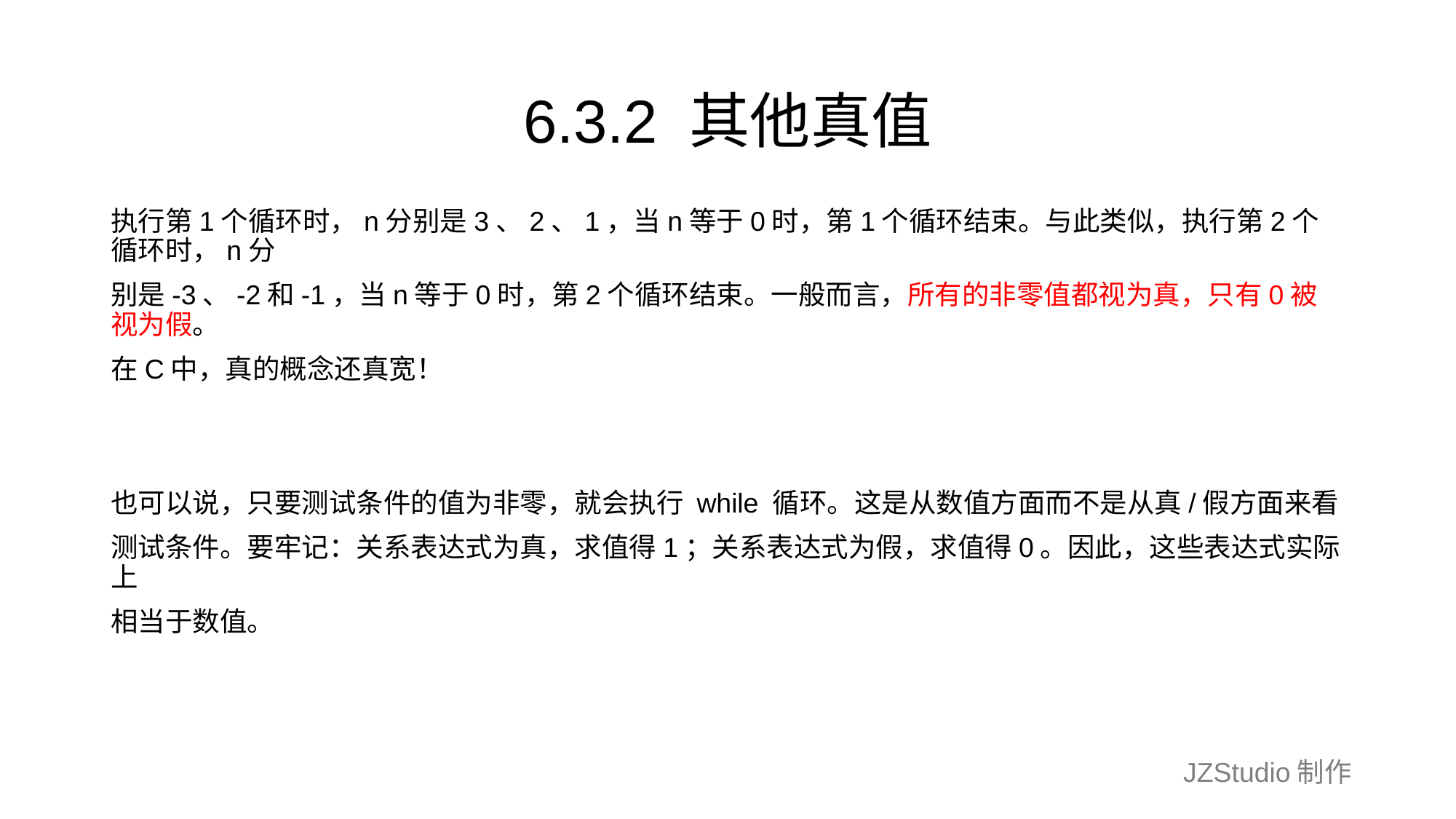

# 6.3.2 其他真值
执行第1个循环时，n分别是3、2、1，当n等于0时，第1个循环结束。与此类似，执行第2个循环时，n分
别是-3、-2和-1，当n等于0时，第2个循环结束。一般而言，所有的非零值都视为真，只有0被视为假。
在C中，真的概念还真宽！

也可以说，只要测试条件的值为非零，就会执行 while 循环。这是从数值方面而不是从真/假方面来看
测试条件。要牢记：关系表达式为真，求值得1；关系表达式为假，求值得0。因此，这些表达式实际上
相当于数值。